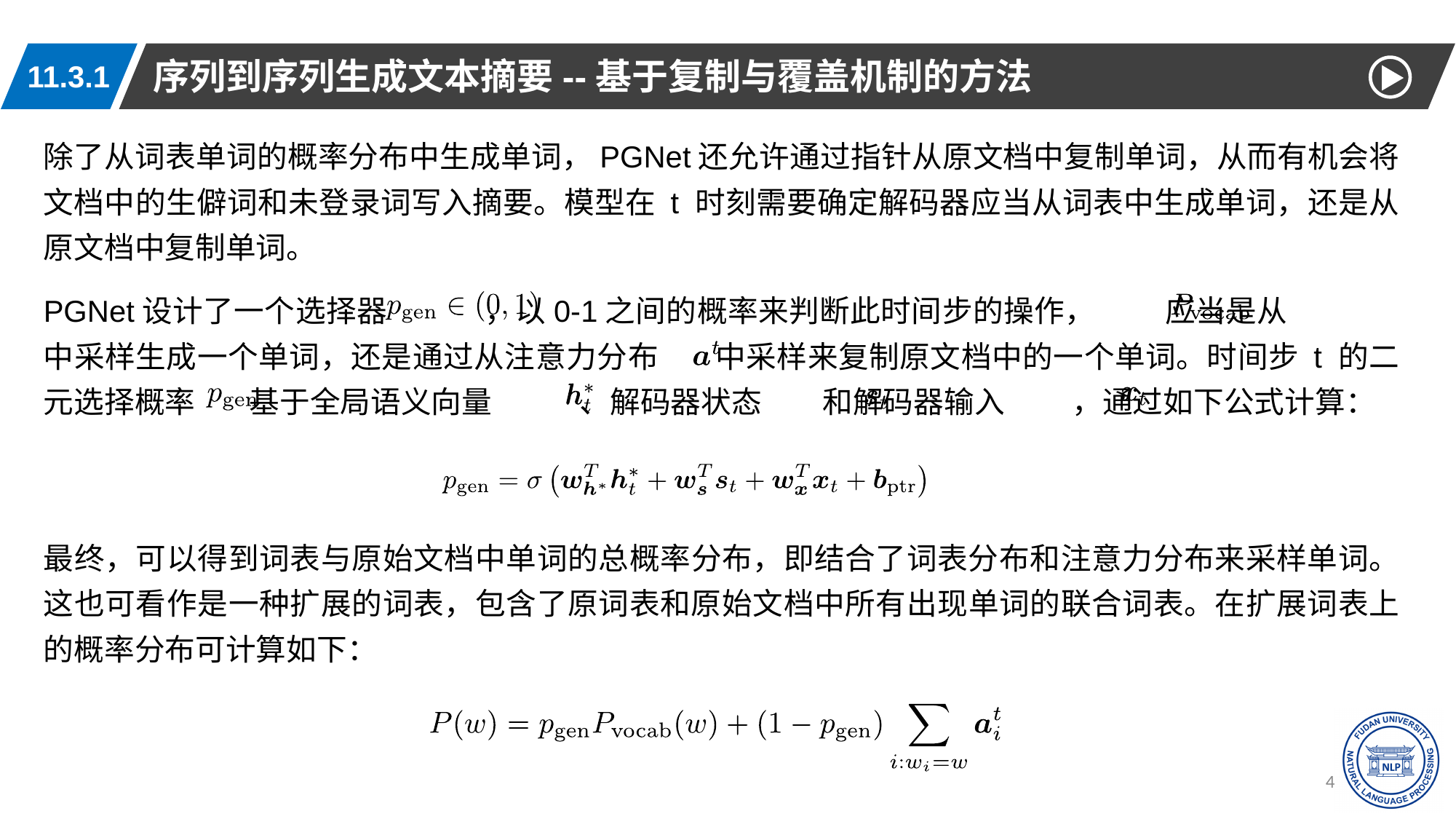

序列到序列生成文本摘要--基于复制与覆盖机制的方法
11.3.1

除了从词表单词的概率分布中生成单词，PGNet还允许通过指针从原文档中复制单词，从而有机会将文档中的生僻词和未登录词写入摘要。模型在 t 时刻需要确定解码器应当从词表中生成单词，还是从原文档中复制单词。
PGNet设计了一个选择器              ，以0-1之间的概率来判断此时间步的操作，          应当是从                 中采样生成一个单词，还是通过从注意力分布        中采样来复制原文档中的一个单词。时间步 t 的二元选择概率        基于全局语义向量             、解码器状态         和解码器输入          ，通过如下公式计算：

最终，可以得到词表与原始文档中单词的总概率分布，即结合了词表分布和注意力分布来采样单词。这也可看作是一种扩展的词表，包含了原词表和原始文档中所有出现单词的联合词表。在扩展词表上的概率分布可计算如下：

45